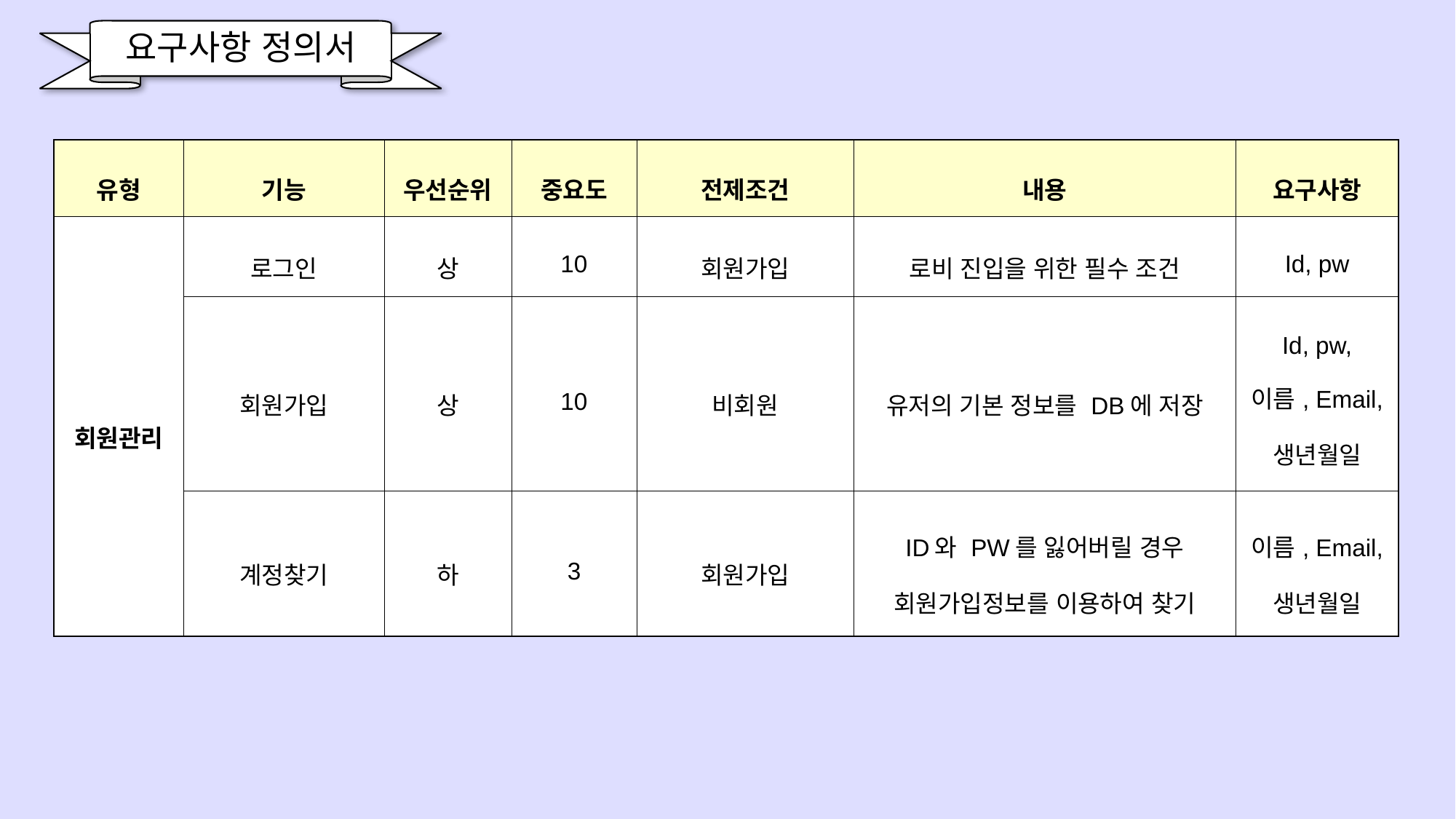

요구사항 정의서

| 유형 | 기능 | 우선순위 | 중요도 | 전제조건 | 내용 | 요구사항 |
| --- | --- | --- | --- | --- | --- | --- |
| 회원관리 | 로그인 | 상 | 10 | 회원가입 | 로비 진입을 위한 필수 조건 | Id, pw |
|  | 회원가입 | 상 | 10 | 비회원 | 유저의 기본 정보를 DB에 저장 | Id, pw, 이름, Email, 생년월일 |
|  | 계정찾기 | 하 | 3 | 회원가입 | ID와 PW를 잃어버릴 경우 회원가입정보를 이용하여 찾기 | 이름, Email, 생년월일 |